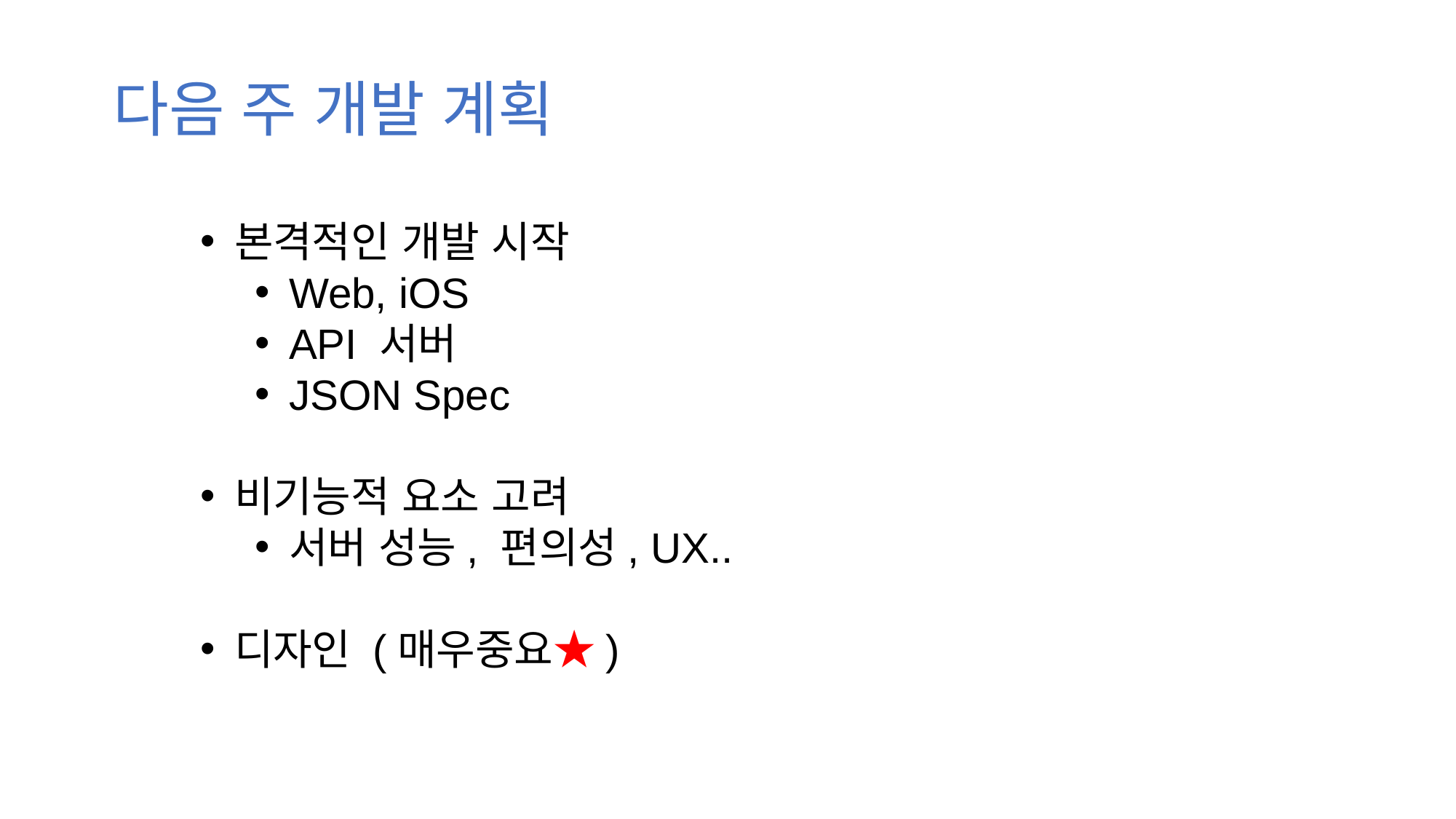

다음 주 개발 계획
본격적인 개발 시작
Web, iOS
API 서버
JSON Spec

비기능적 요소 고려
서버 성능, 편의성, UX..

디자인 (매우중요★)